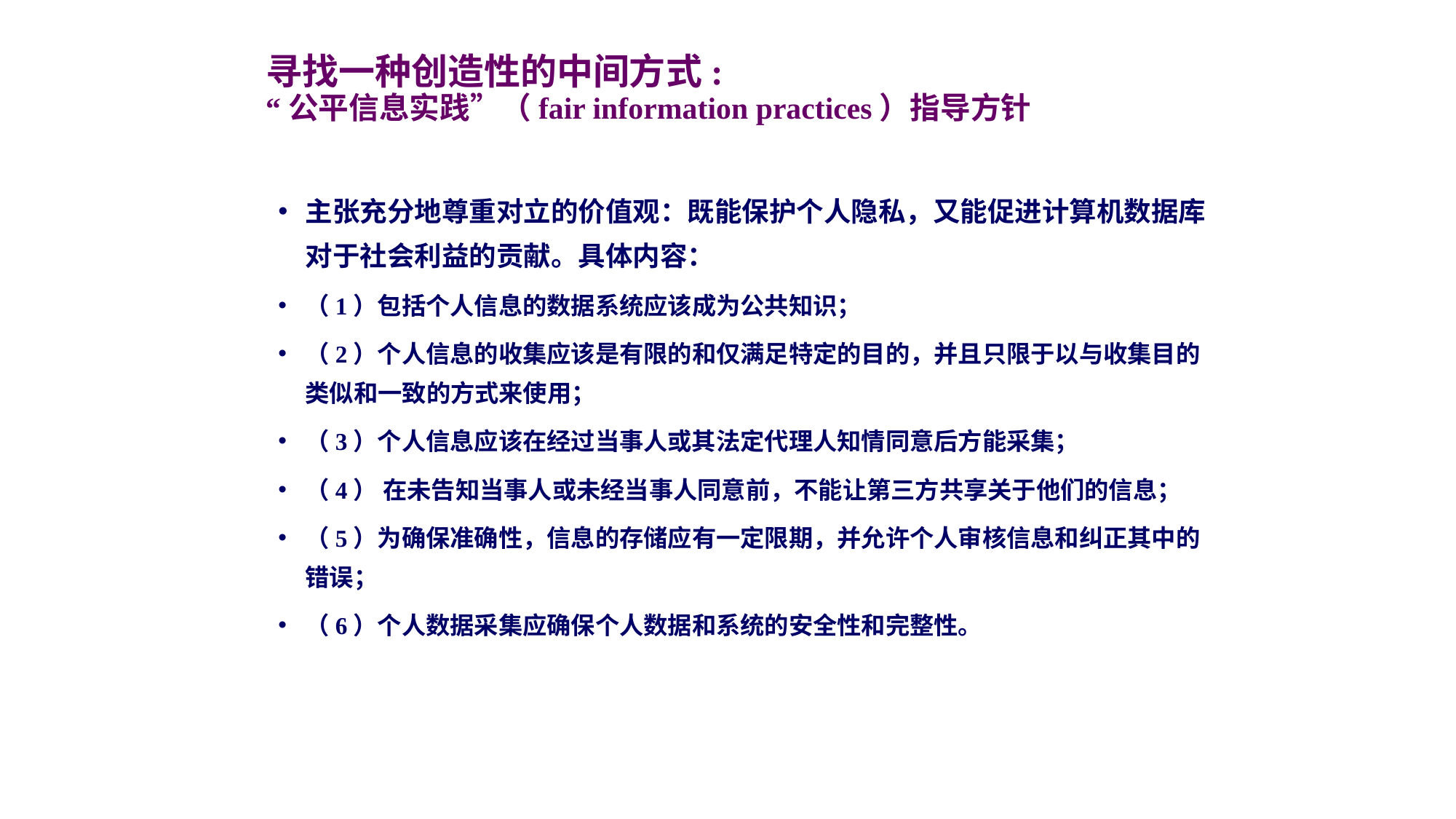

# 寻找一种创造性的中间方式: “公平信息实践”（fair information practices）指导方针
主张充分地尊重对立的价值观：既能保护个人隐私，又能促进计算机数据库对于社会利益的贡献。具体内容：
（1）包括个人信息的数据系统应该成为公共知识；
（2）个人信息的收集应该是有限的和仅满足特定的目的，并且只限于以与收集目的类似和一致的方式来使用；
（3）个人信息应该在经过当事人或其法定代理人知情同意后方能采集；
（4） 在未告知当事人或未经当事人同意前，不能让第三方共享关于他们的信息；
（5）为确保准确性，信息的存储应有一定限期，并允许个人审核信息和纠正其中的错误；
（6）个人数据采集应确保个人数据和系统的安全性和完整性。